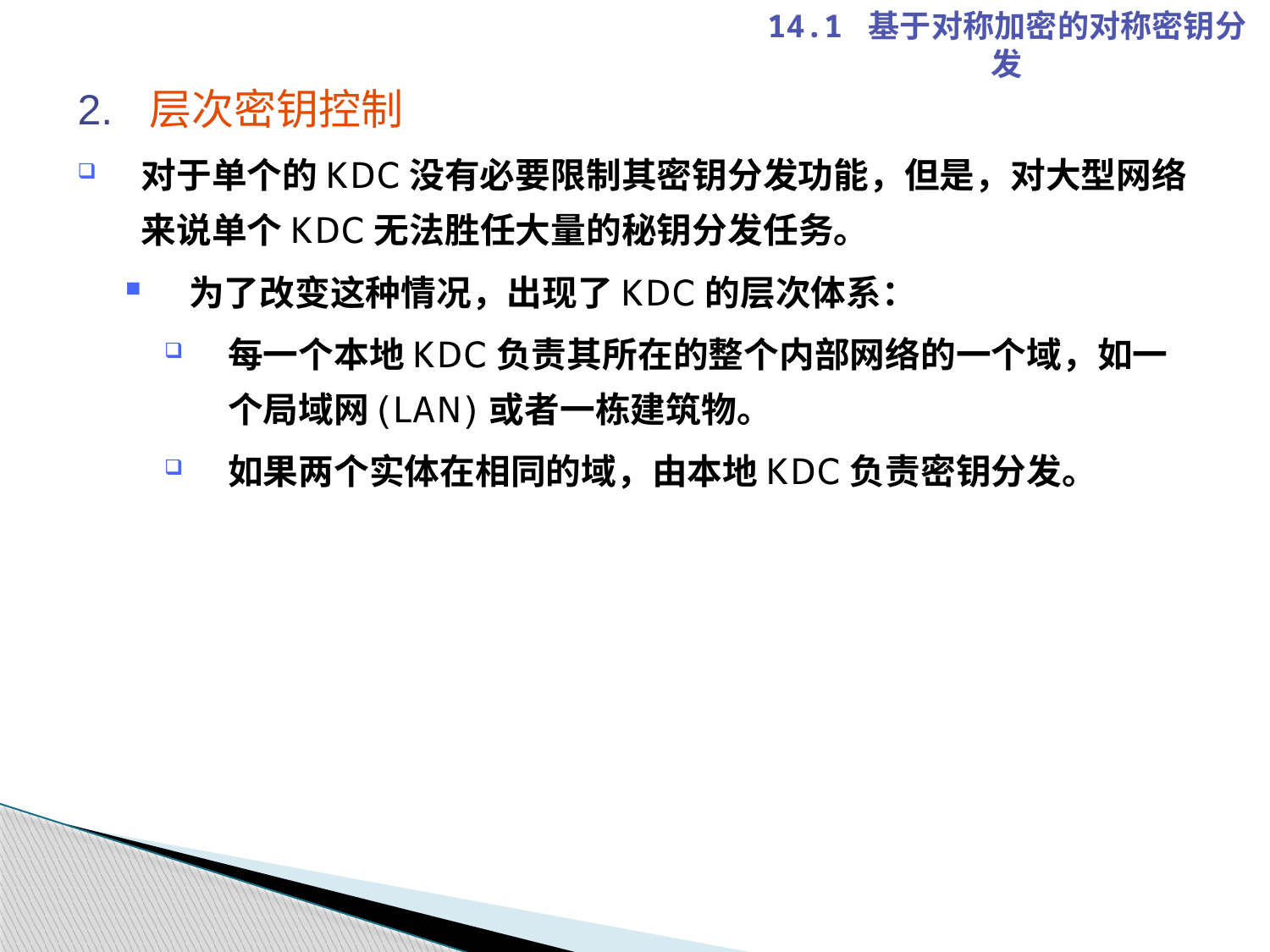

14.1 基于对称加密的对称密钥分发
层次密钥控制
对于单个的KDC没有必要限制其密钥分发功能，但是，对大型网络来说单个KDC无法胜任大量的秘钥分发任务。
为了改变这种情况，出现了KDC的层次体系：
每一个本地KDC负责其所在的整个内部网络的一个域，如一个局域网(LAN)或者一栋建筑物。
如果两个实体在相同的域，由本地KDC负责密钥分发。